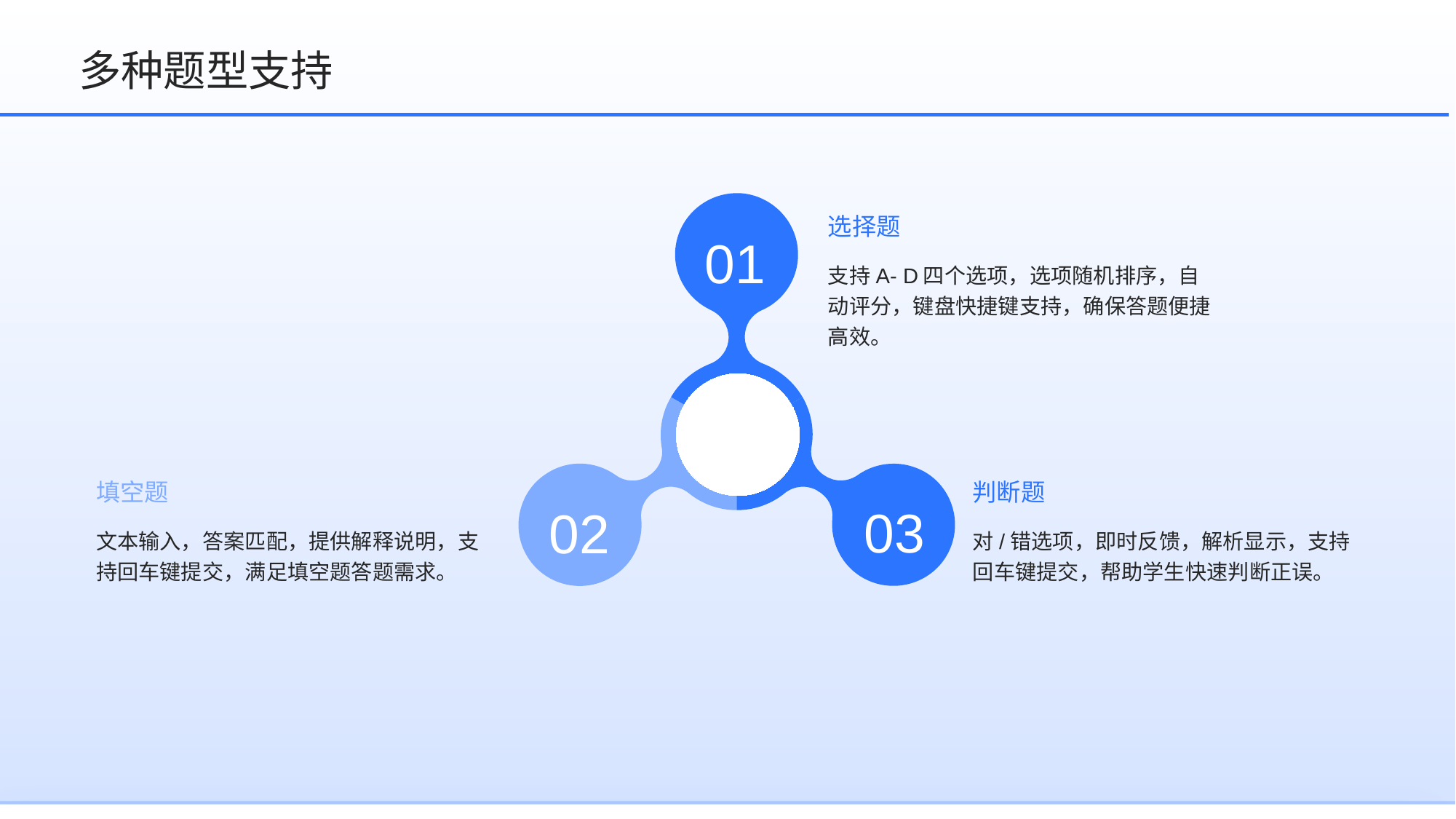

多种题型支持

选择题
01
支持A- D四个选项，选项随机排序，自动评分，键盘快捷键支持，确保答题便捷高效。

填空题
判断题
03
02
文本输入，答案匹配，提供解释说明，支持回车键提交，满足填空题答题需求。
对/错选项，即时反馈，解析显示，支持回车键提交，帮助学生快速判断正误。